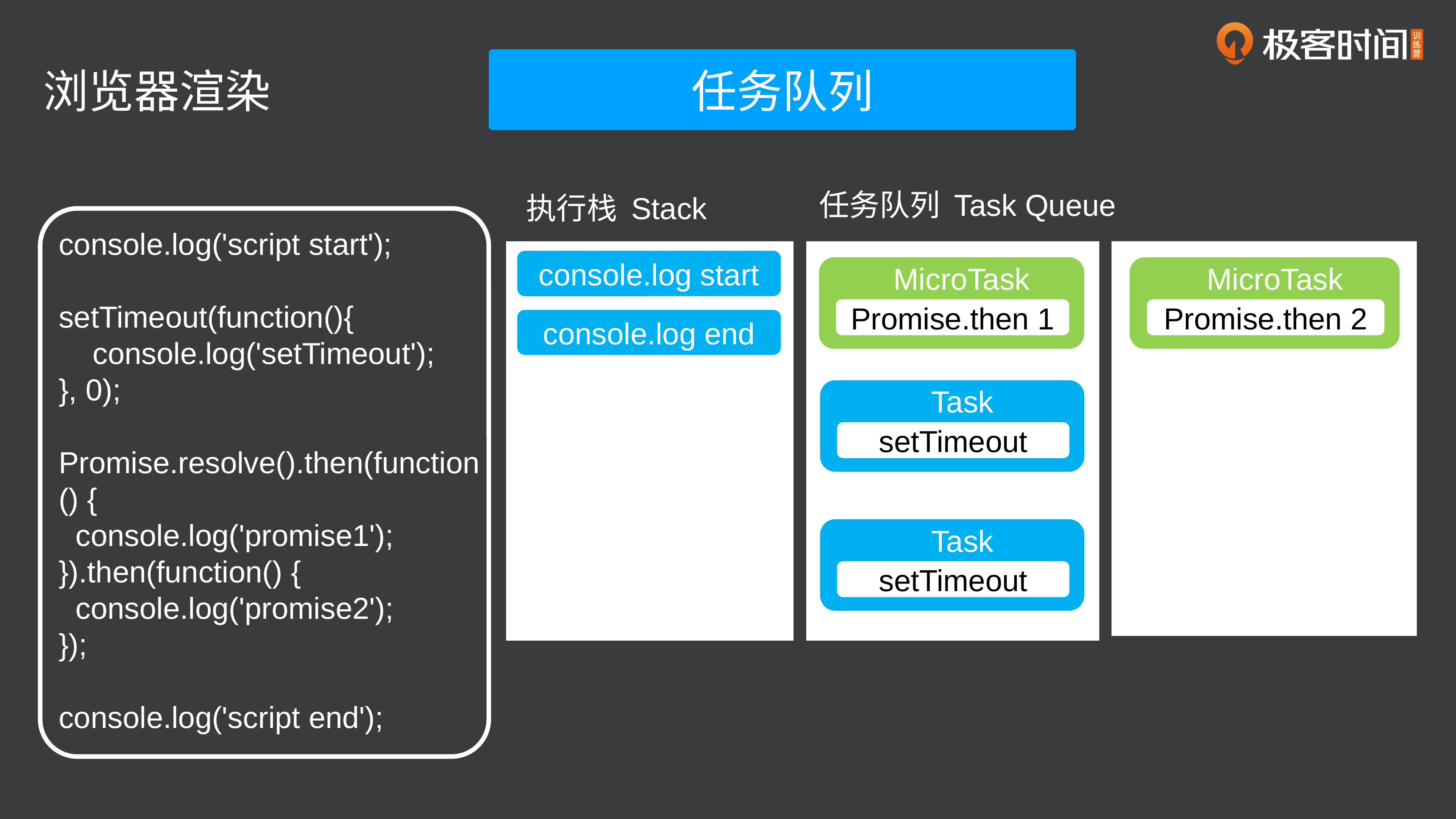

任务队列
浏览器渲染

任务队列 Task Queue
执行栈 Stack

console.log('script start');

setTimeout(function(){
    console.log('setTimeout');
}, 0);

Promise.resolve().then(function() {
  console.log('promise1');
}).then(function() {
  console.log('promise2');
});

console.log('script end');

console.log start

MicroTask
Promise.then 2

MicroTask
Promise.then 1
console.log end

Task
setTimeout

Task
setTimeout